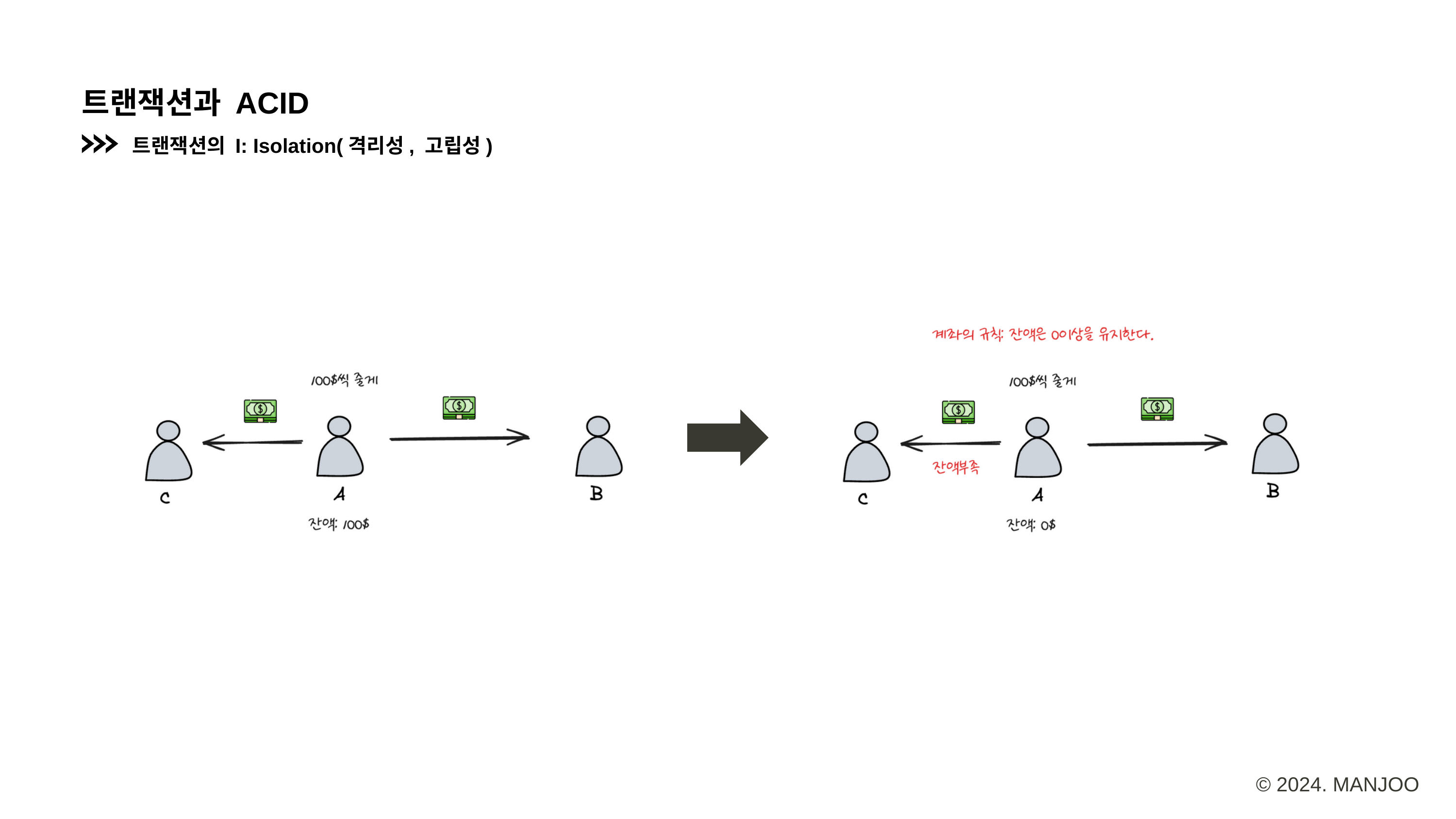

트랜잭션과 ACID
트랜잭션의 I: Isolation(격리성, 고립성)

© 2024. MANJOO